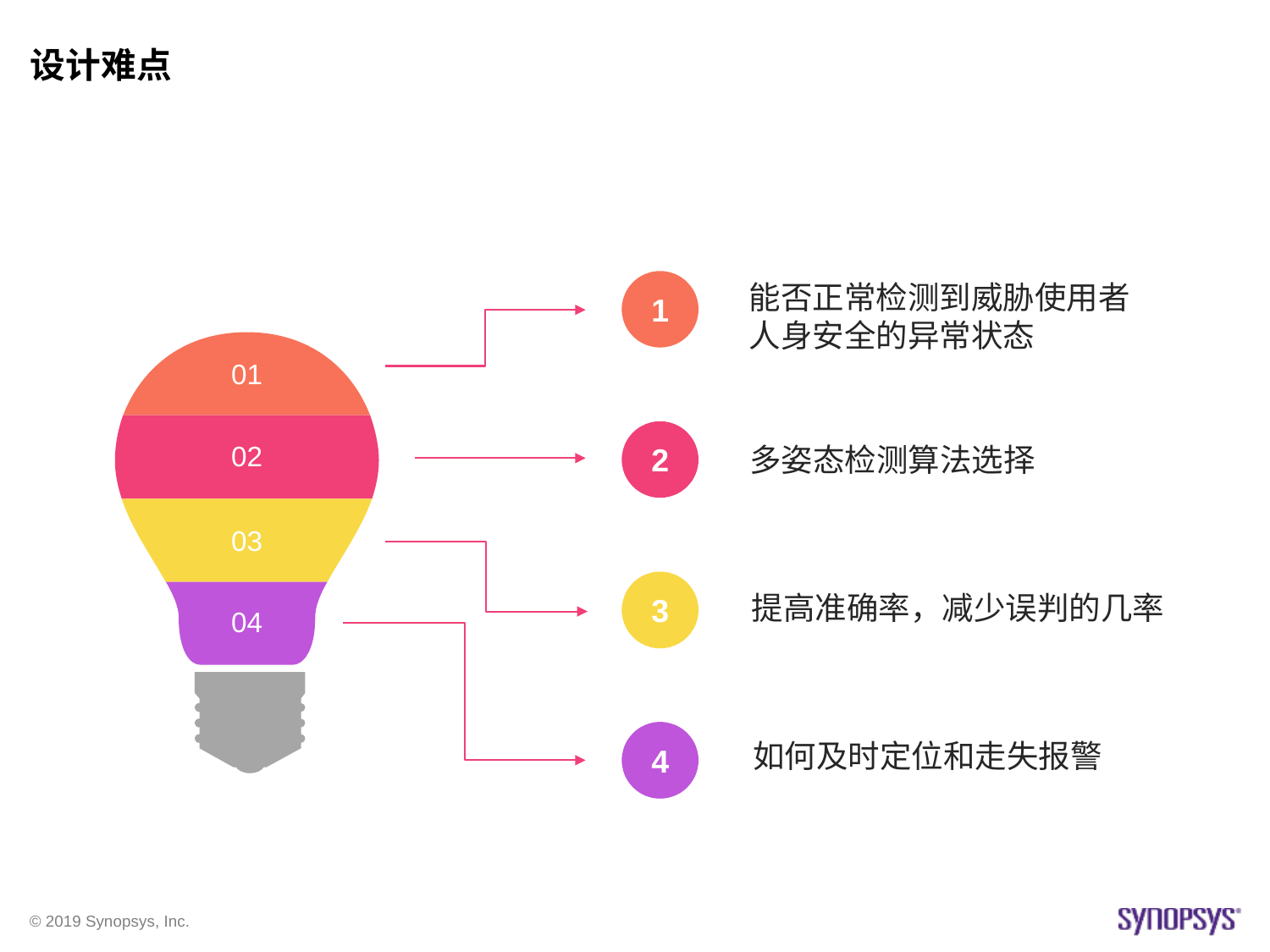

设计难点
1
能否正常检测到威胁使用者人身安全的异常状态

01

02
2
多姿态检测算法选择

03
3

04
提高准确率，减少误判的几率

4
如何及时定位和走失报警